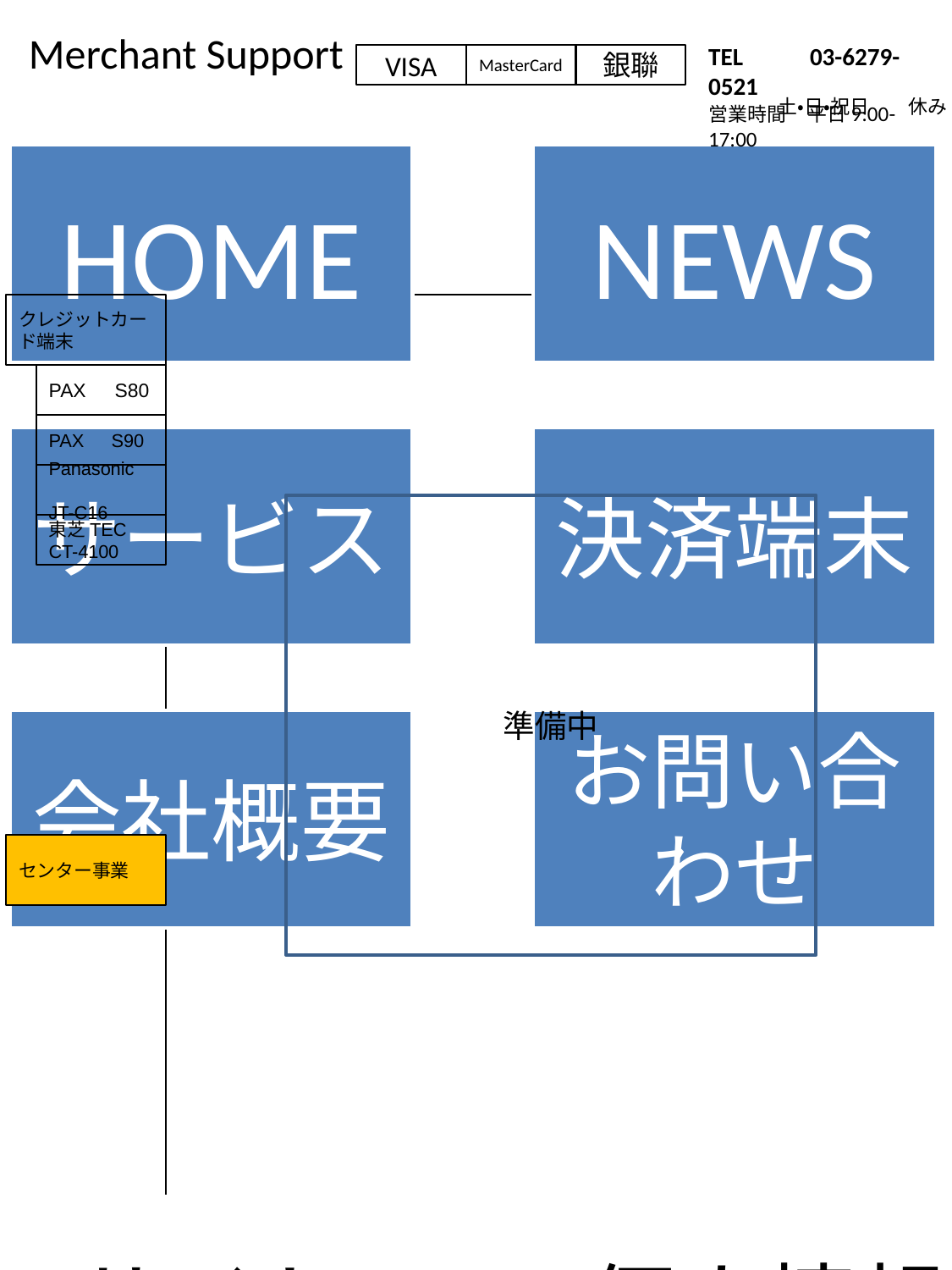

Merchant Support
サービス画面
TEL 　　03-6279-0521
営業時間　平日9:00-17:00

VISA
MasterCard
銀聯
土・日・祝日　　休み
HOME
NEWS
サービス
決済端末
会社概要
お問い合わせ
決済端末種別
クレジットカード端末
PAX　S80
PAX　S90
Panasonic
JT-C16
準備中
東芝TEC
CT-4100
センター事業
会社概要
お問い合わせ
お問い合わせ